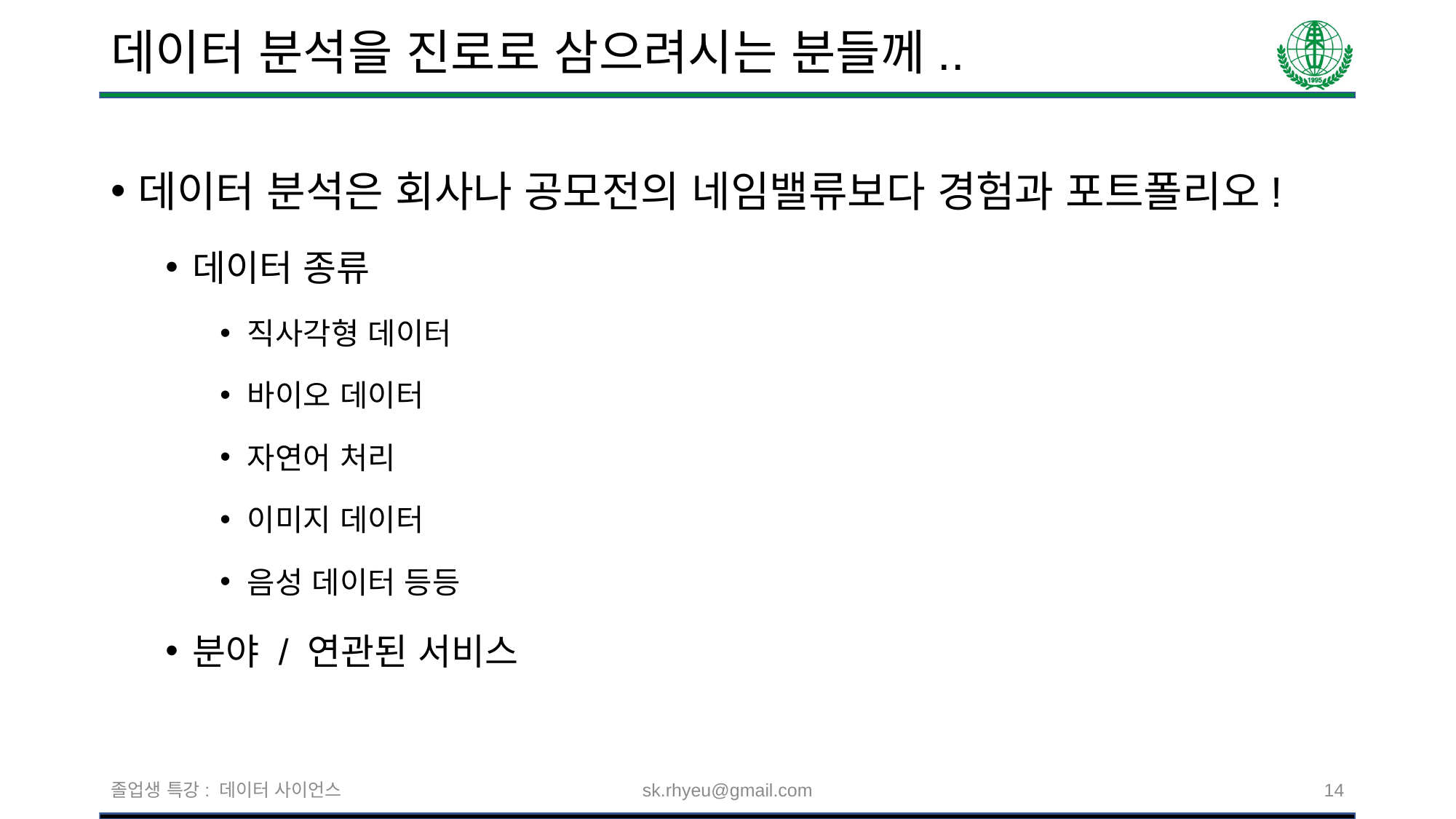

# 데이터 분석을 진로로 삼으려시는 분들께..
데이터 분석은 회사나 공모전의 네임밸류보다 경험과 포트폴리오!
데이터 종류
직사각형 데이터
바이오 데이터
자연어 처리
이미지 데이터
음성 데이터 등등
분야 / 연관된 서비스
졸업생 특강: 데이터 사이언스
sk.rhyeu@gmail.com
14